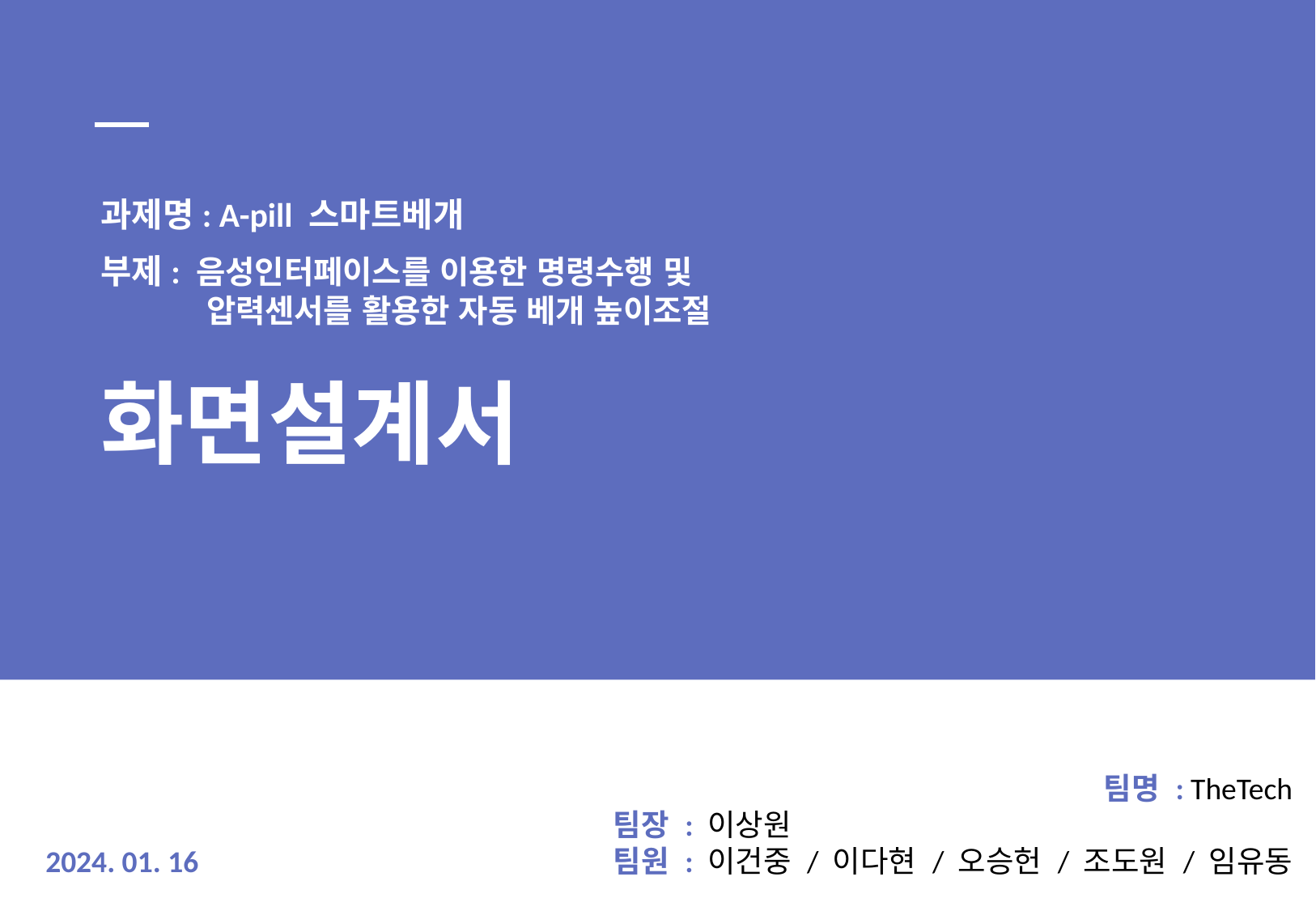

과제명: A-pill 스마트베개
부제: 음성인터페이스를 이용한 명령수행 및
           압력센서를 활용한 자동 베개 높이조절

화면설계서
팀명 : TheTech
팀장 : 이상원
팀원 : 이건중 / 이다현 / 오승헌 / 조도원 / 임유동
2024. 01. 16